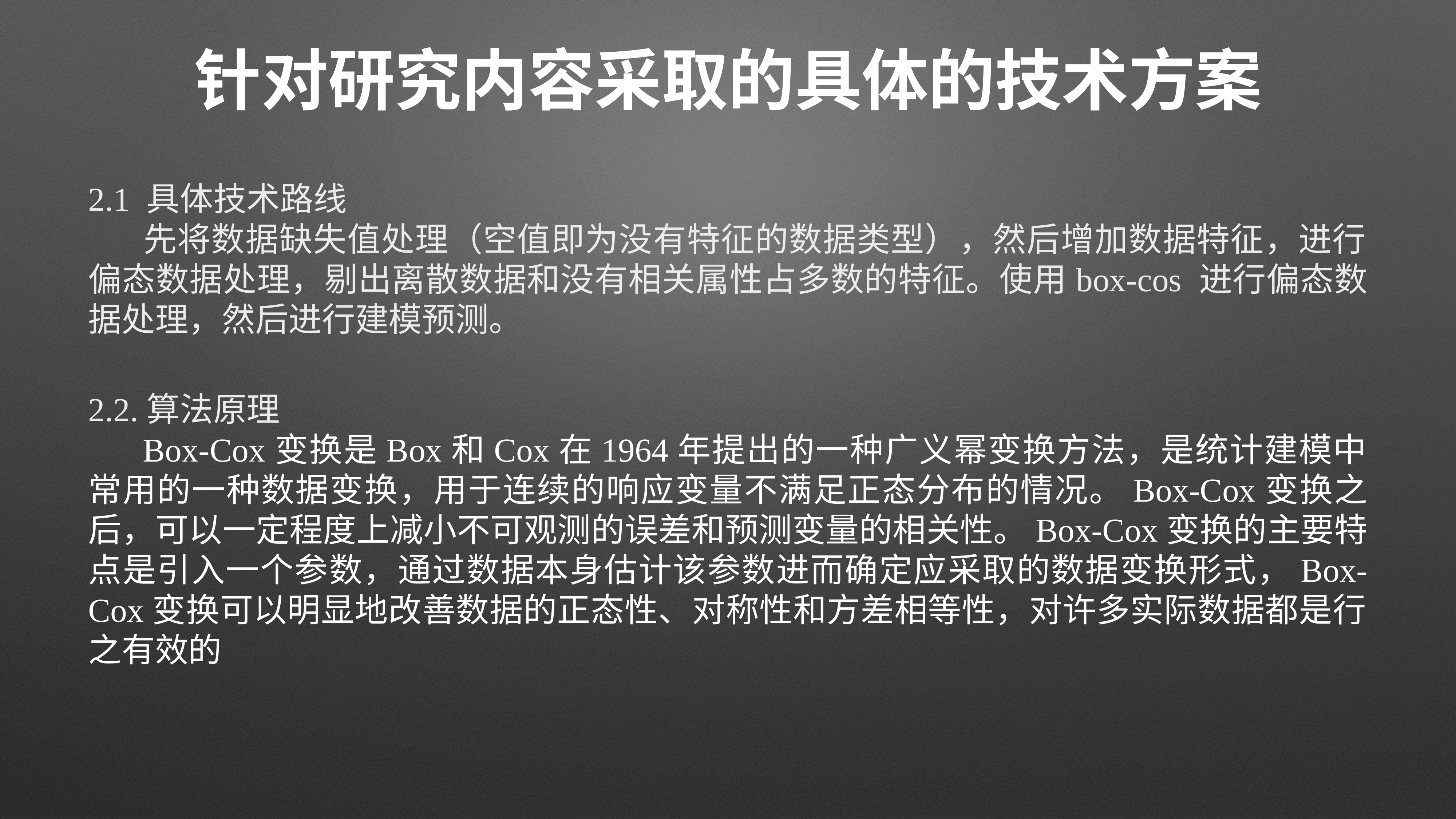

# 针对研究内容采取的具体的技术方案
2.1 具体技术路线
	先将数据缺失值处理（空值即为没有特征的数据类型），然后增加数据特征，进行偏态数据处理，剔出离散数据和没有相关属性占多数的特征。使用box-cos 进行偏态数据处理，然后进行建模预测。

2.2.算法原理
	Box-Cox变换是Box和Cox在1964年提出的一种广义幂变换方法，是统计建模中常用的一种数据变换，用于连续的响应变量不满足正态分布的情况。Box-Cox变换之后，可以一定程度上减小不可观测的误差和预测变量的相关性。Box-Cox变换的主要特点是引入一个参数，通过数据本身估计该参数进而确定应采取的数据变换形式，Box-Cox变换可以明显地改善数据的正态性、对称性和方差相等性，对许多实际数据都是行之有效的